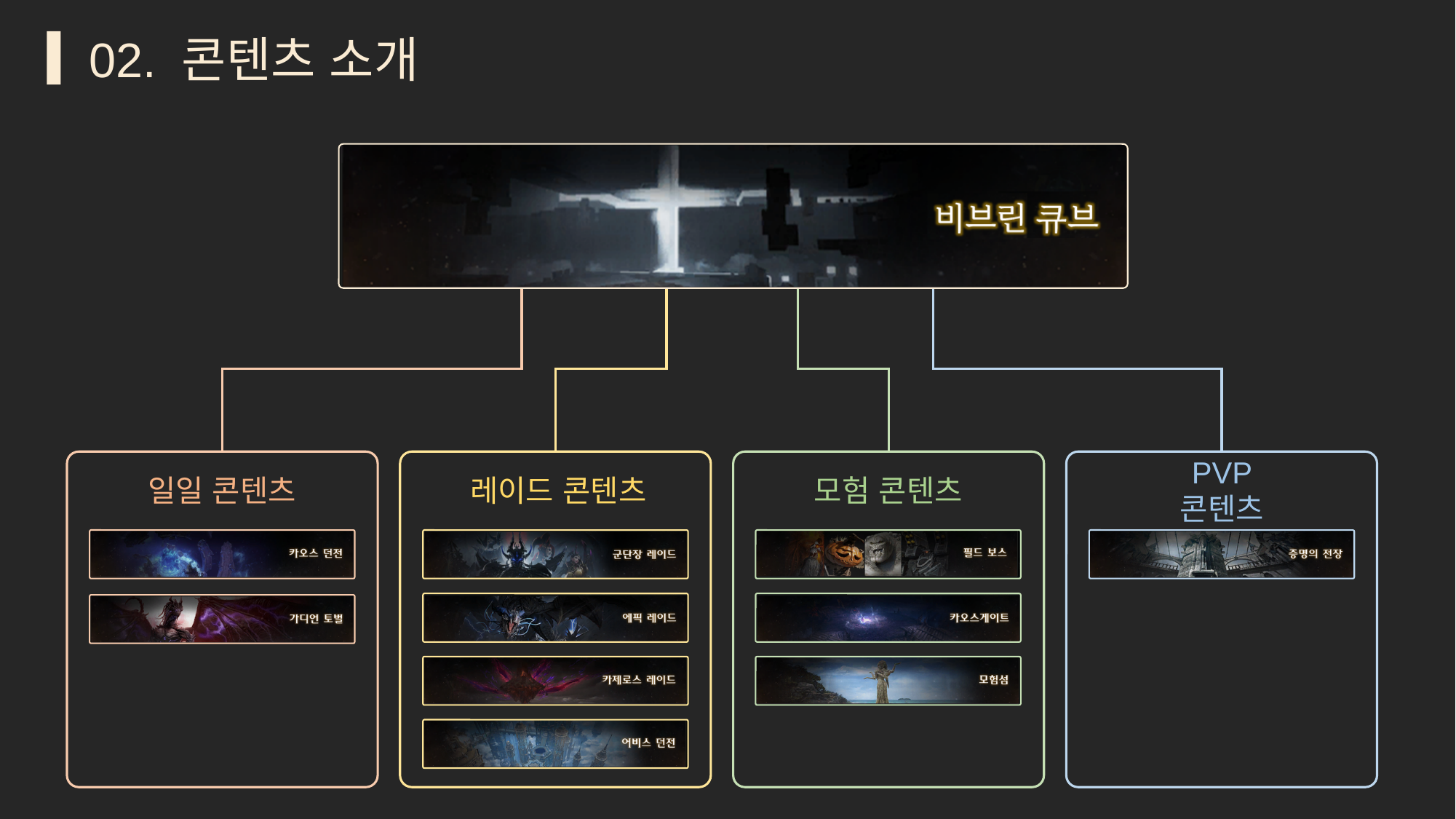

02. 콘텐츠 소개

일일 콘텐츠
레이드 콘텐츠
모험 콘텐츠
PVP 콘텐츠